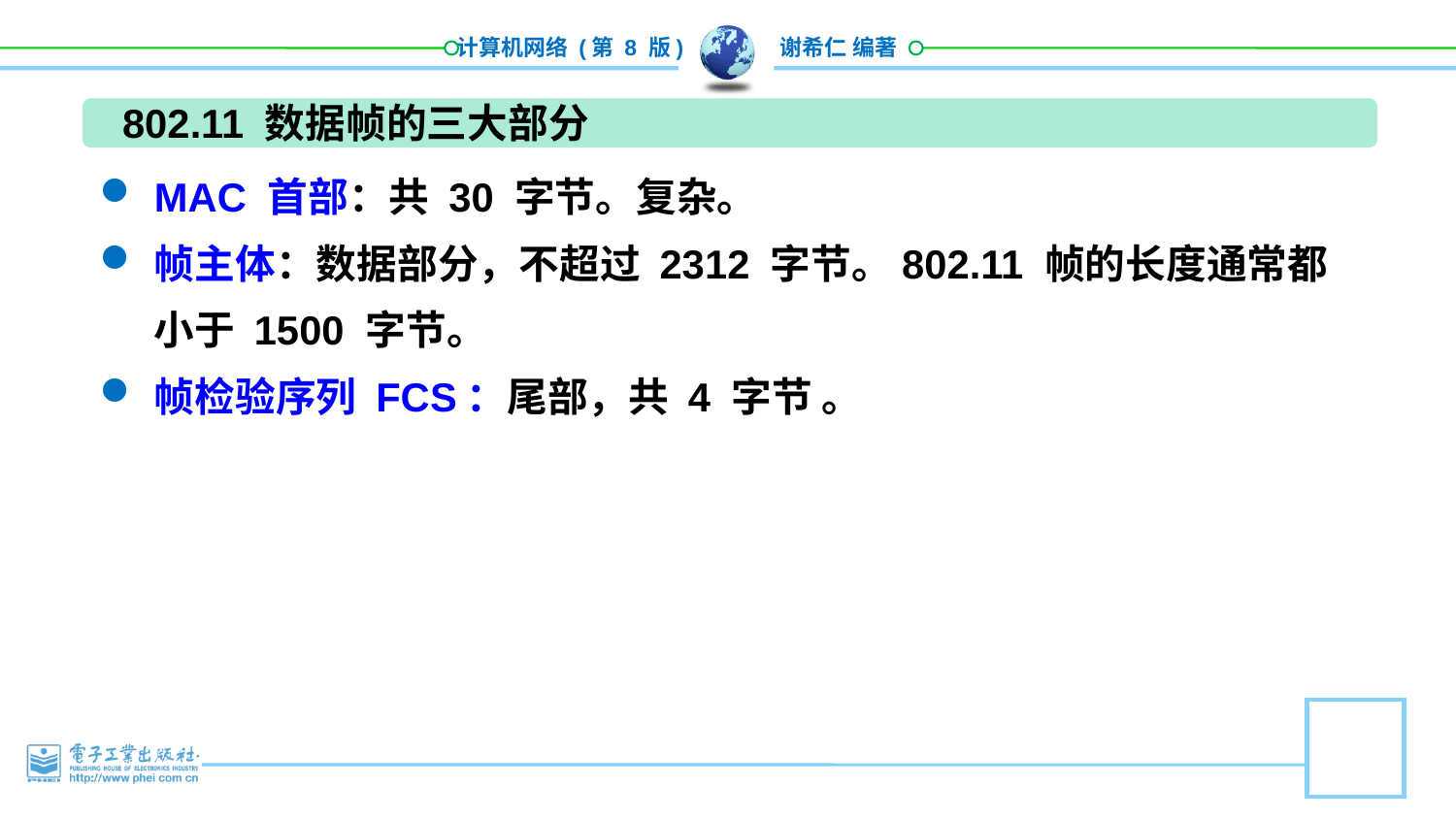

802.11 数据帧的三大部分

MAC 首部：共 30 字节。复杂。
帧主体：数据部分，不超过 2312 字节。802.11 帧的长度通常都小于 1500 字节。
帧检验序列 FCS：尾部，共 4 字节 。